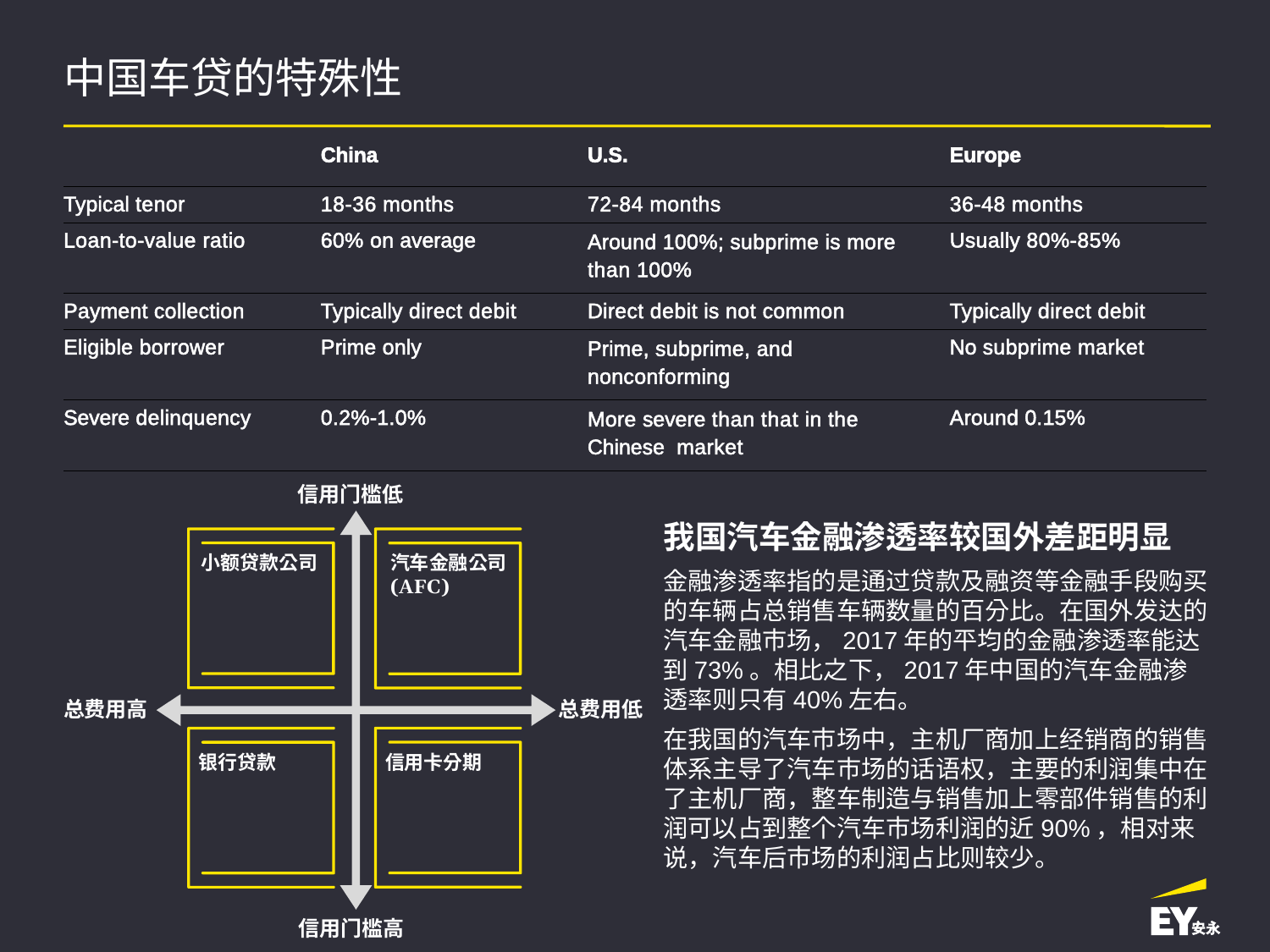

# 中国车贷的特殊性
|  | China | U.S. | Europe |
| --- | --- | --- | --- |
| Typical tenor | 18-36 months | 72-84 months | 36-48 months |
| Loan-to-value ratio | 60% on average | Around 100%; subprime is more than 100% | Usually 80%-85% |
| Payment collection | Typically direct debit | Direct debit is not common | Typically direct debit |
| Eligible borrower | Prime only | Prime, subprime, and nonconforming | No subprime market |
| Severe delinquency | 0.2%-1.0% | More severe than that in the Chinese market | Around 0.15% |
信用门槛低

小额贷款公司
汽车金融公司
(AFC)
总费用高
总费用低

银行贷款
信用卡分期
信用门槛高
我国汽车金融渗透率较国外差距明显
金融渗透率指的是通过贷款及融资等金融手段购买的车辆占总销售车辆数量的百分比。在国外发达的汽车金融市场，2017年的平均的金融渗透率能达到73%。相比之下，2017年中国的汽车金融渗透率则只有40%左右。
在我国的汽车市场中，主机厂商加上经销商的销售体系主导了汽车市场的话语权，主要的利润集中在了主机厂商，整车制造与销售加上零部件销售的利润可以占到整个汽车市场利润的近90%，相对来说，汽车后市场的利润占比则较少。